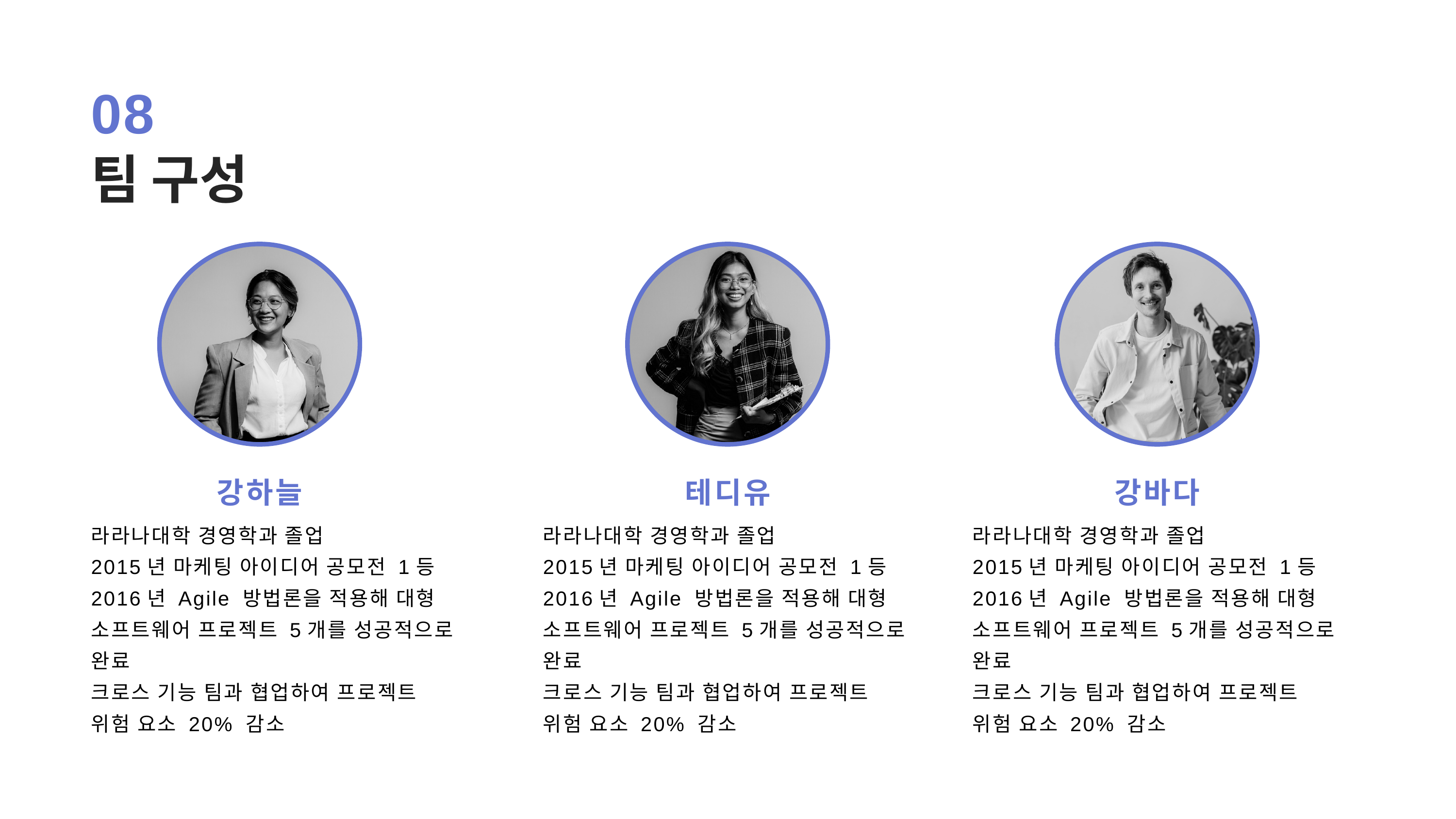

08
팀 구성

강하늘
테디유
강바다
라라나대학 경영학과 졸업
2015년 마케팅 아이디어 공모전 1등
2016년 Agile 방법론을 적용해 대형 소프트웨어 프로젝트 5개를 성공적으로 완료
크로스 기능 팀과 협업하여 프로젝트 위험 요소 20% 감소
라라나대학 경영학과 졸업
2015년 마케팅 아이디어 공모전 1등
2016년 Agile 방법론을 적용해 대형 소프트웨어 프로젝트 5개를 성공적으로 완료
크로스 기능 팀과 협업하여 프로젝트 위험 요소 20% 감소
라라나대학 경영학과 졸업
2015년 마케팅 아이디어 공모전 1등
2016년 Agile 방법론을 적용해 대형 소프트웨어 프로젝트 5개를 성공적으로 완료
크로스 기능 팀과 협업하여 프로젝트 위험 요소 20% 감소